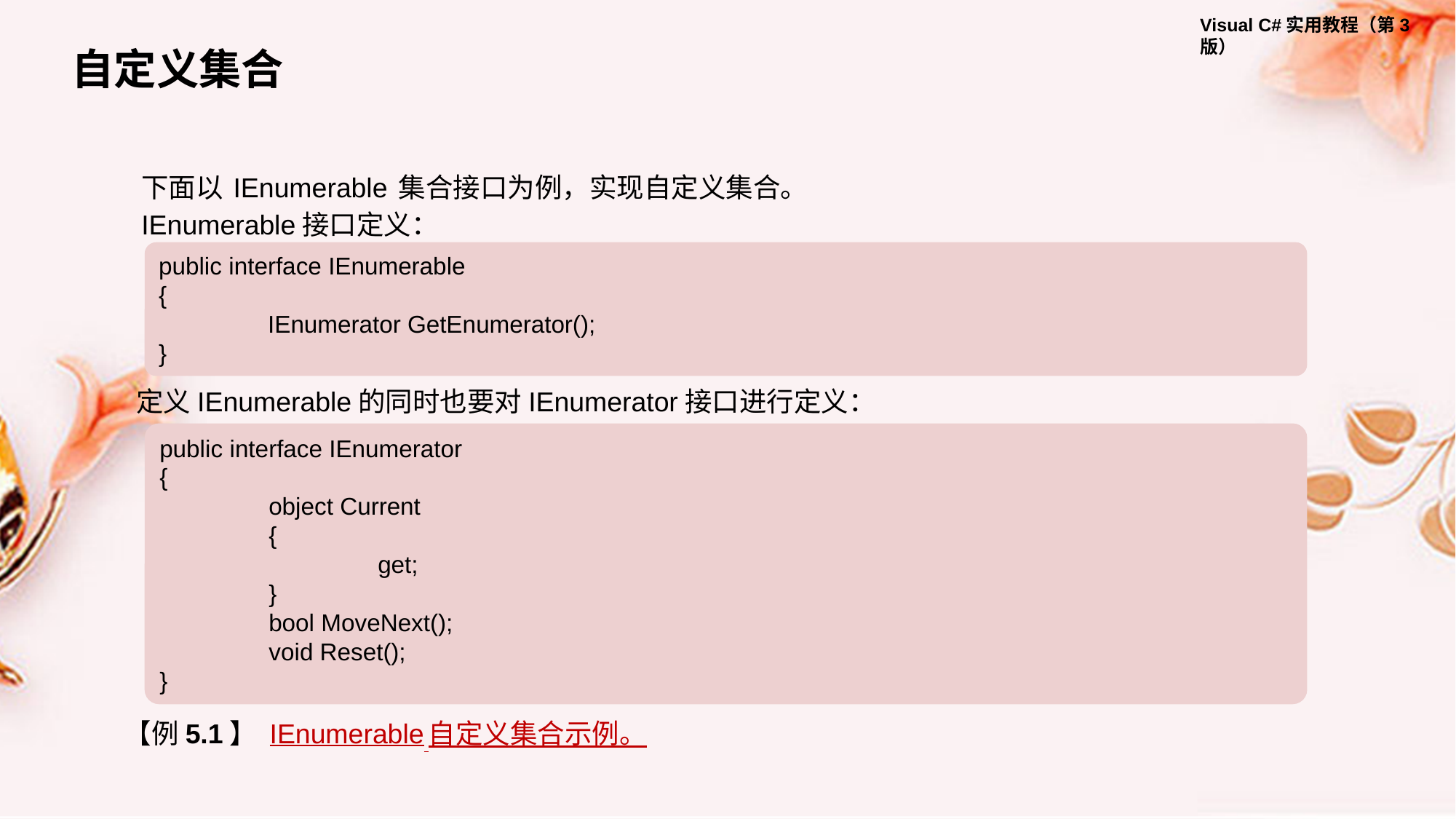

自定义集合
下面以 IEnumerable 集合接口为例，实现自定义集合。
IEnumerable接口定义：
public interface IEnumerable
{
	Ienumerator GetEnumerator();
}
定义IEnumerable的同时也要对IEnumerator接口进行定义：
public interface IEnumerator
{
	object Current
	{
		get;
	}
	bool MoveNext();
	void Reset();
}
【例5.1】 IEnumerable 自定义集合示例。